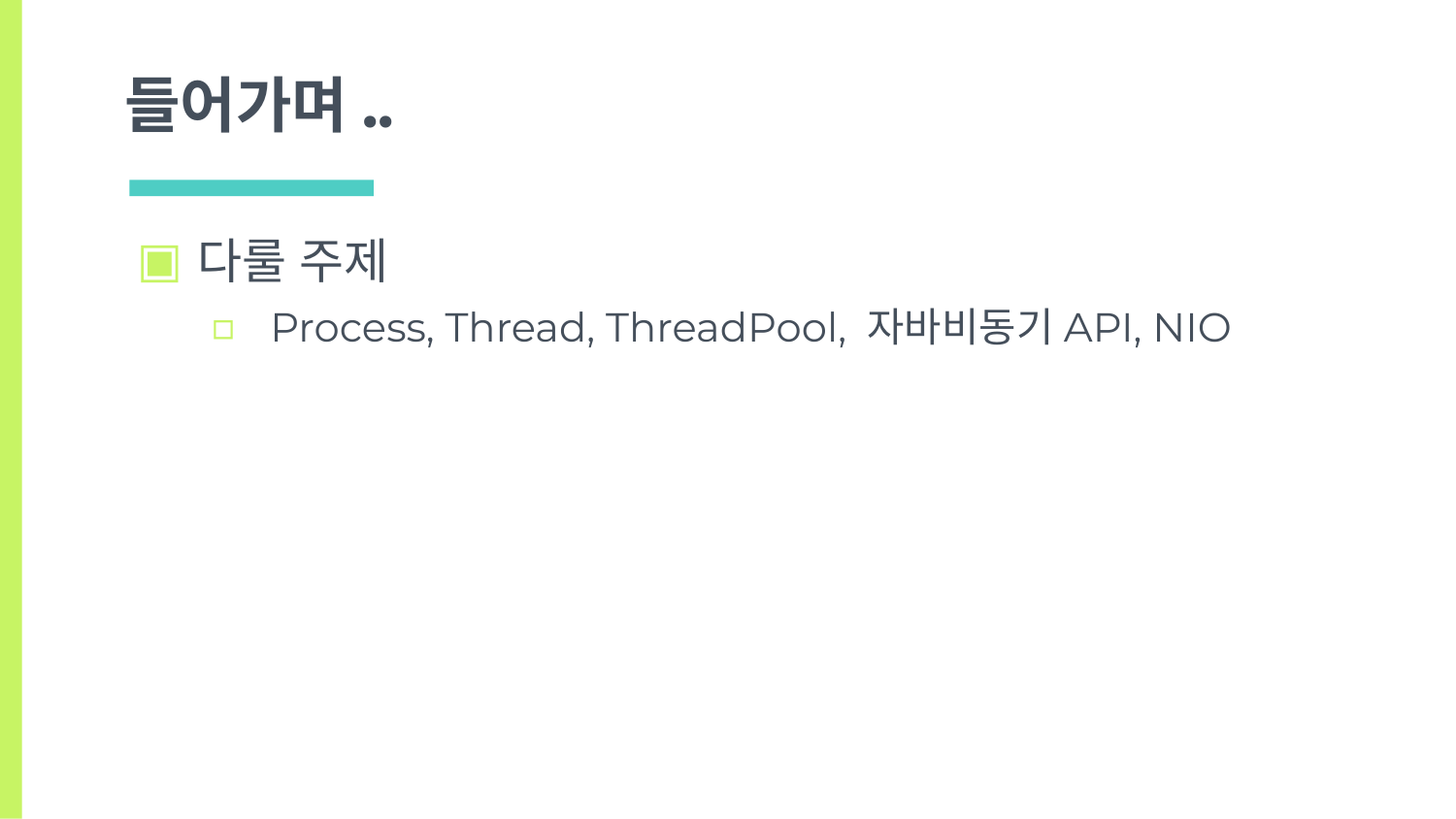

# 들어가며..
다룰 주제
Process, Thread, ThreadPool, 자바비동기API, NIO